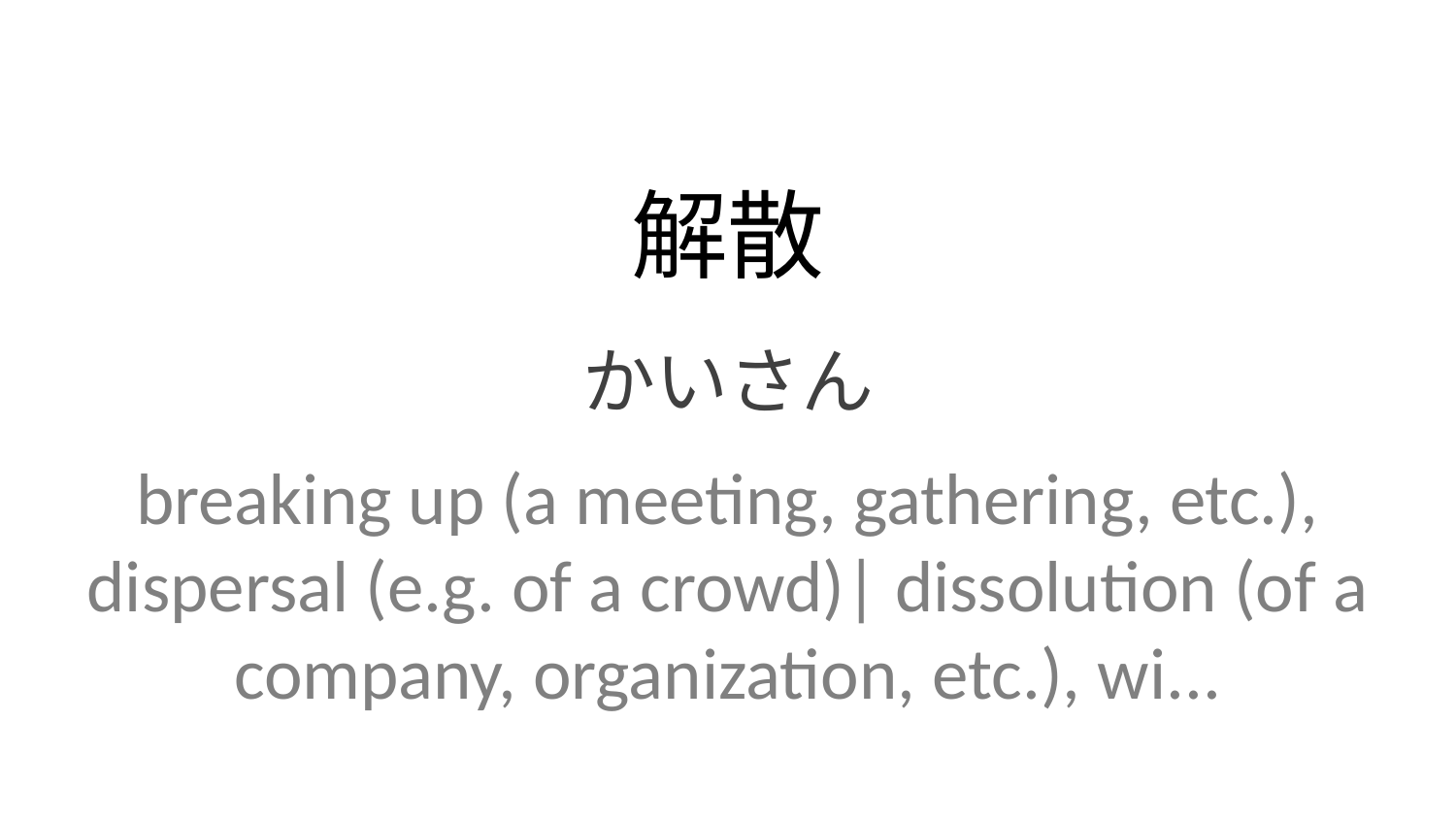

解散

かいさん
breaking up (a meeting, gathering, etc.), dispersal (e.g. of a crowd)| dissolution (of a company, organization, etc.), wi...